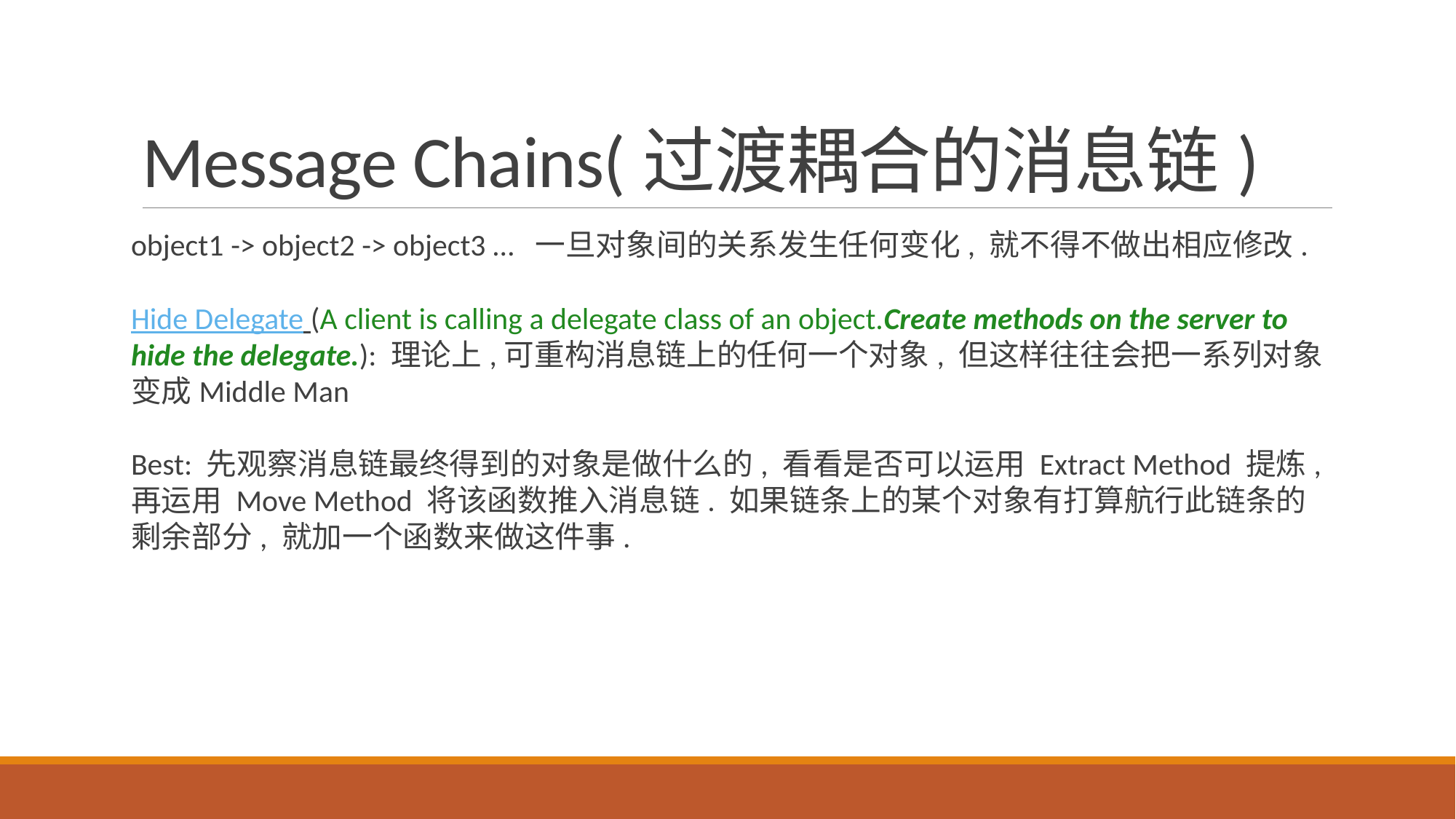

# Message Chains(过渡耦合的消息链)
object1 -> object2 -> object3 …  一旦对象间的关系发生任何变化, 就不得不做出相应修改.

Hide Delegate (A client is calling a delegate class of an object.Create methods on the server to hide the delegate.): 理论上,可重构消息链上的任何一个对象, 但这样往往会把一系列对象变成Middle Man

Best: 先观察消息链最终得到的对象是做什么的, 看看是否可以运用 Extract Method 提炼, 再运用 Move Method 将该函数推入消息链. 如果链条上的某个对象有打算航行此链条的剩余部分, 就加一个函数来做这件事.